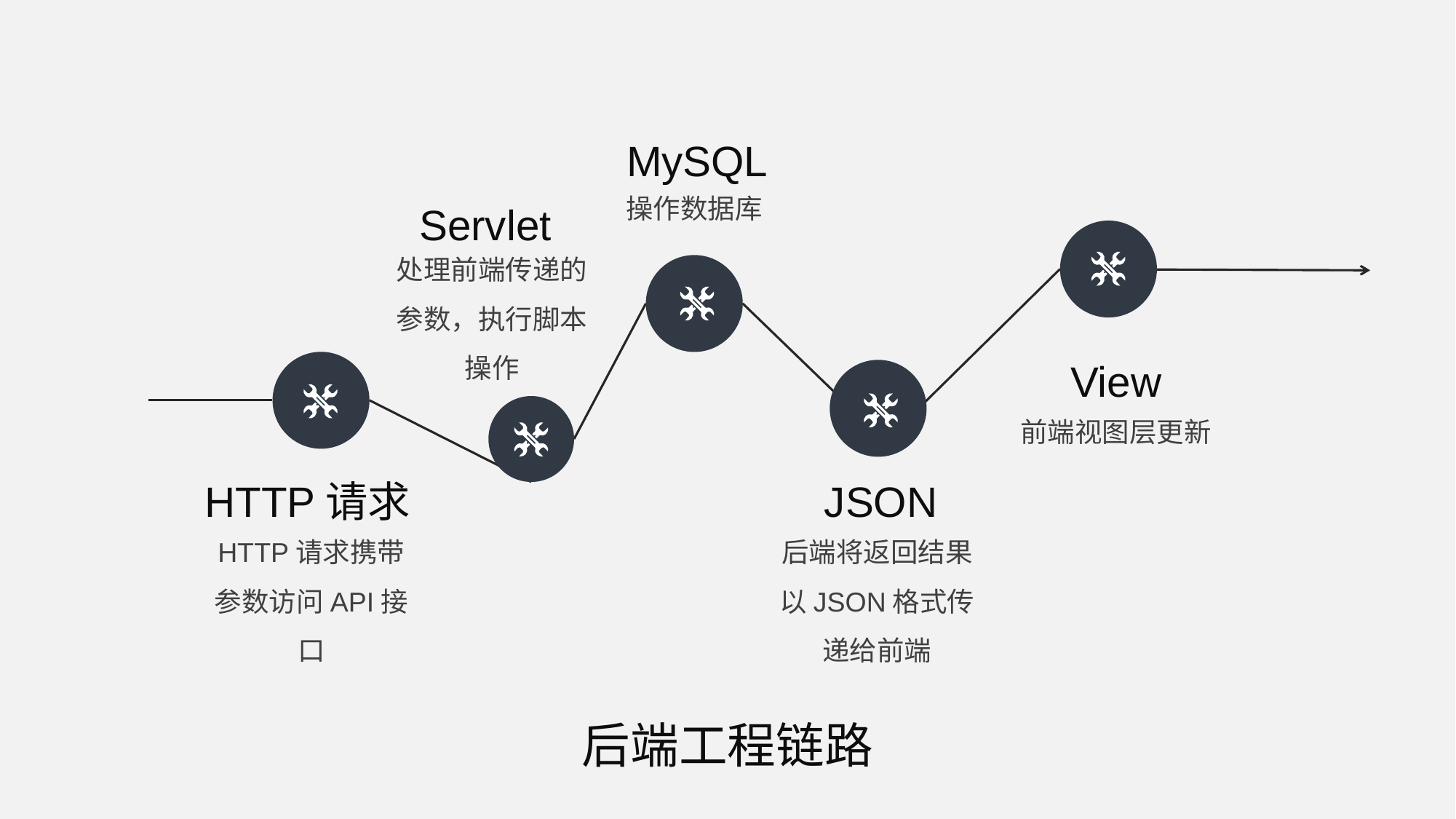

MySQL
操作数据库
Servlet
处理前端传递的参数，执行脚本操作

View
前端视图层更新

HTTP请求
JSON
后端将返回结果以JSON格式传递给前端
HTTP请求携带参数访问API接口
后端工程链路